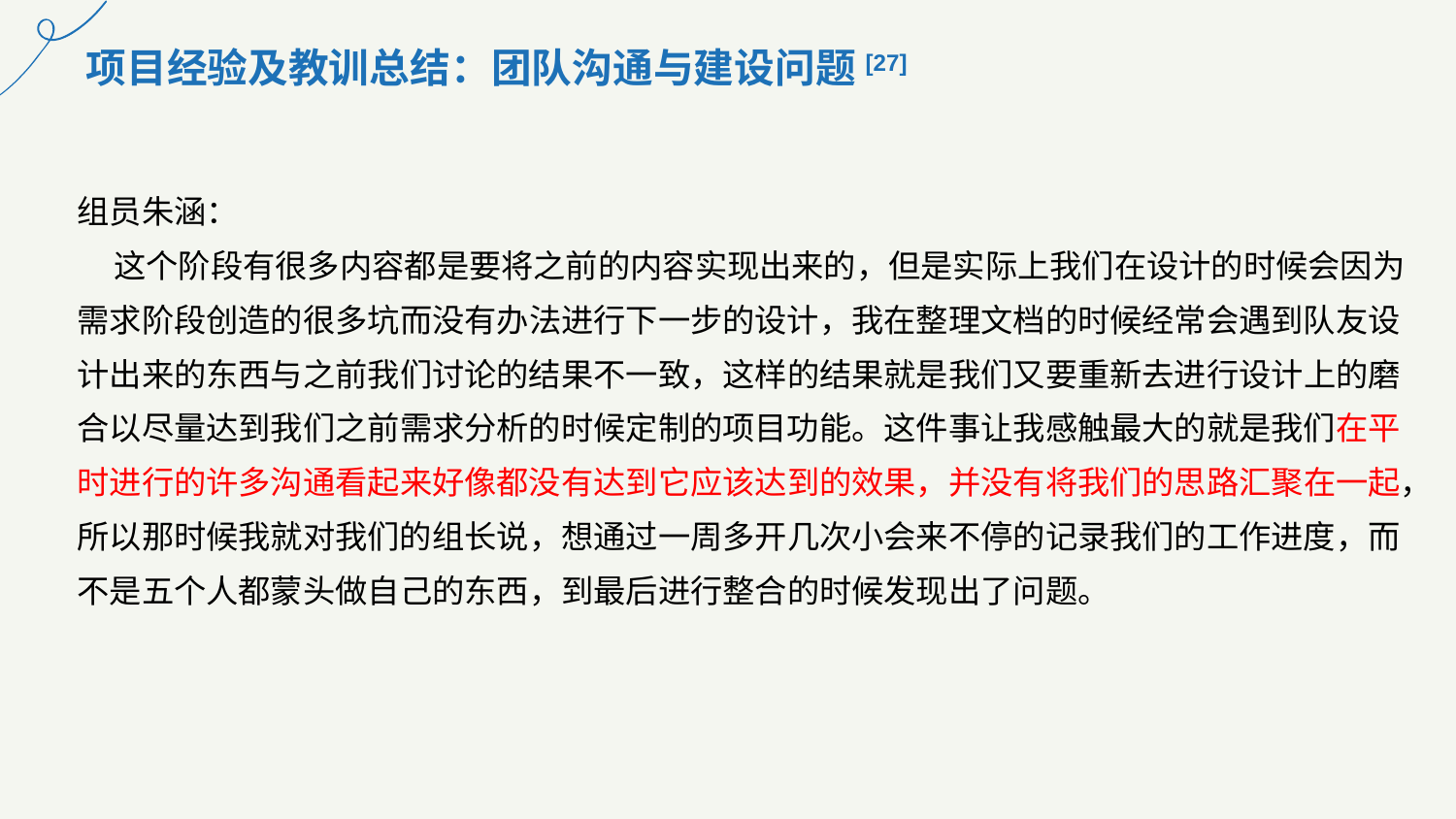

项目经验及教训总结：团队沟通与建设问题[27]
组员朱涵：
    这个阶段有很多内容都是要将之前的内容实现出来的，但是实际上我们在设计的时候会因为需求阶段创造的很多坑而没有办法进行下一步的设计，我在整理文档的时候经常会遇到队友设计出来的东西与之前我们讨论的结果不一致，这样的结果就是我们又要重新去进行设计上的磨合以尽量达到我们之前需求分析的时候定制的项目功能。这件事让我感触最大的就是我们在平时进行的许多沟通看起来好像都没有达到它应该达到的效果，并没有将我们的思路汇聚在一起，所以那时候我就对我们的组长说，想通过一周多开几次小会来不停的记录我们的工作进度，而不是五个人都蒙头做自己的东西，到最后进行整合的时候发现出了问题。